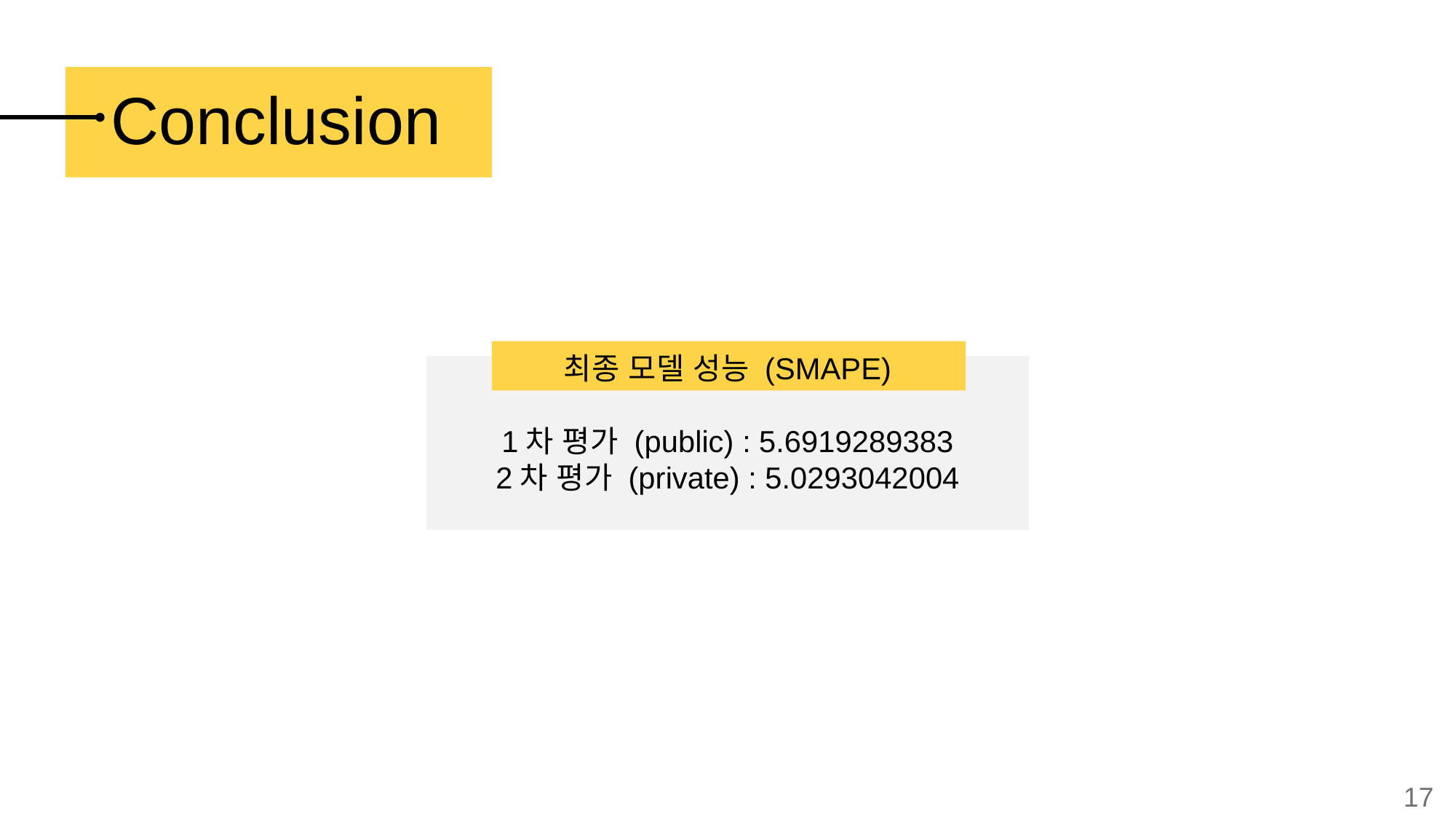

# Conclusion

최종 모델 성능 (SMAPE)

1차 평가 (public) : 5.6919289383
2차 평가 (private) : 5.0293042004

17